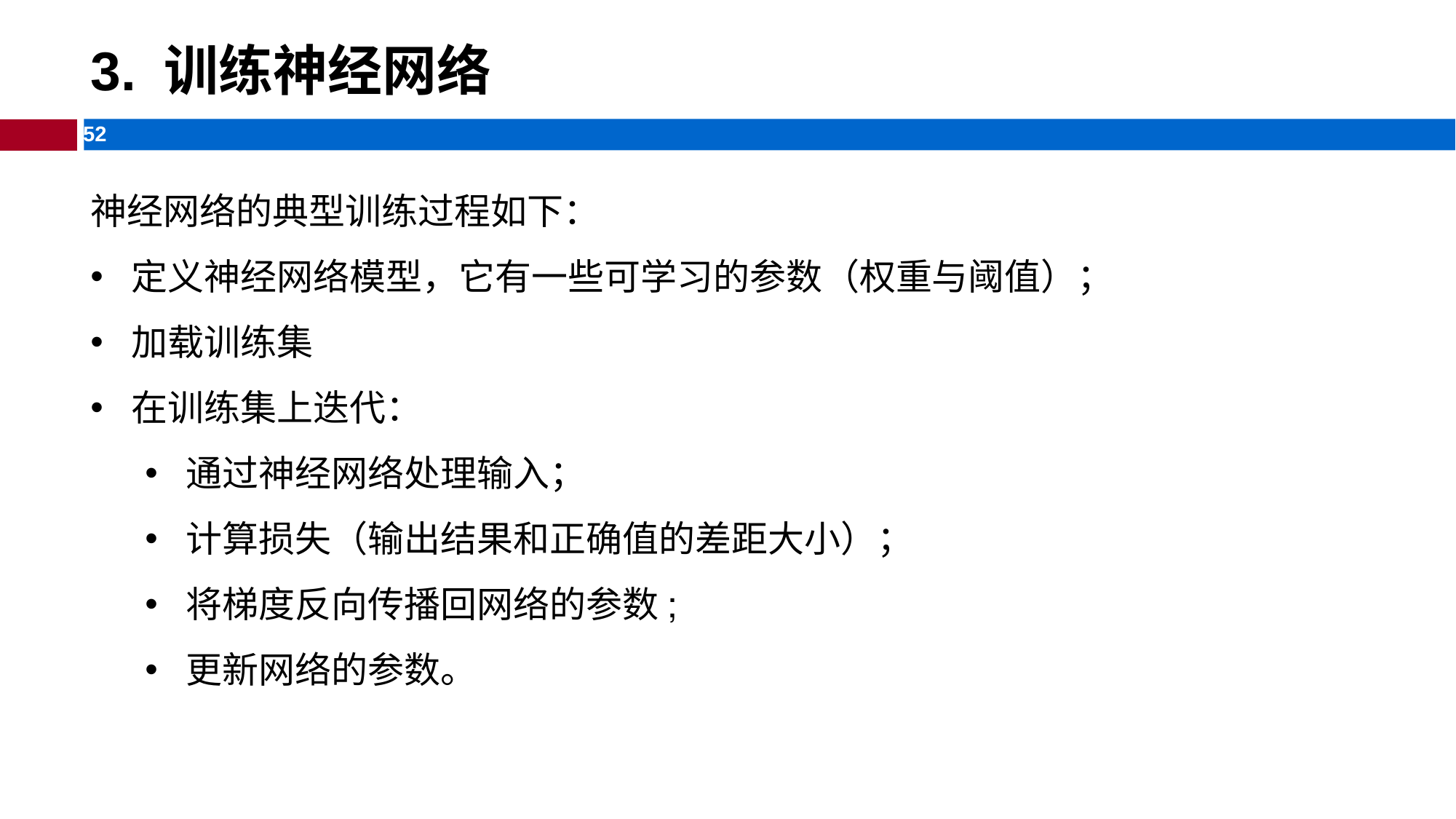

# 3. 训练神经网络
神经网络的典型训练过程如下：
定义神经网络模型，它有一些可学习的参数（权重与阈值）；
加载训练集
在训练集上迭代：
通过神经网络处理输入；
计算损失（输出结果和正确值的差距大小）；
将梯度反向传播回网络的参数;
更新网络的参数。